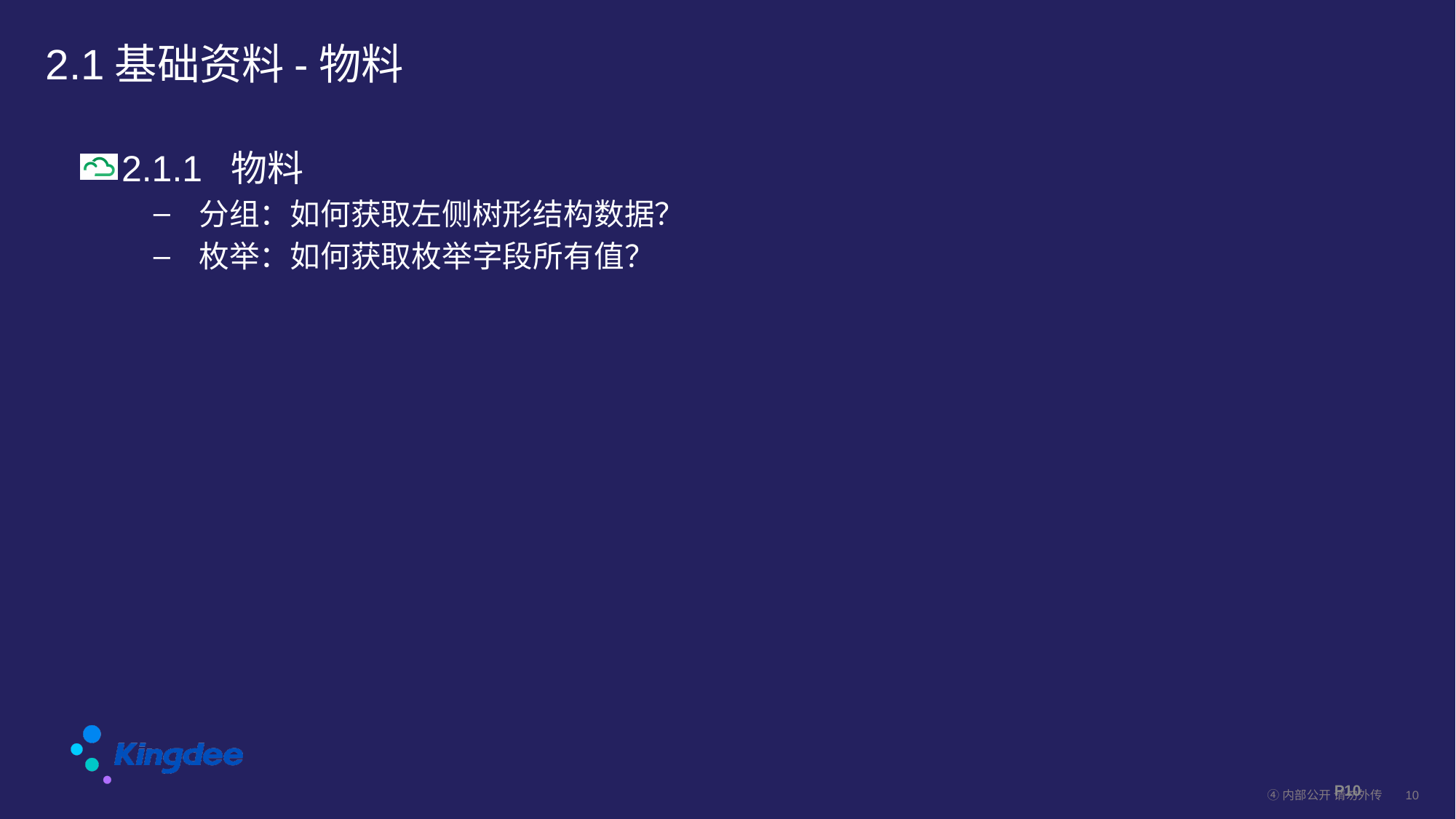

# 2.1基础资料-物料
2.1.1	物料
分组：如何获取左侧树形结构数据？
枚举：如何获取枚举字段所有值？